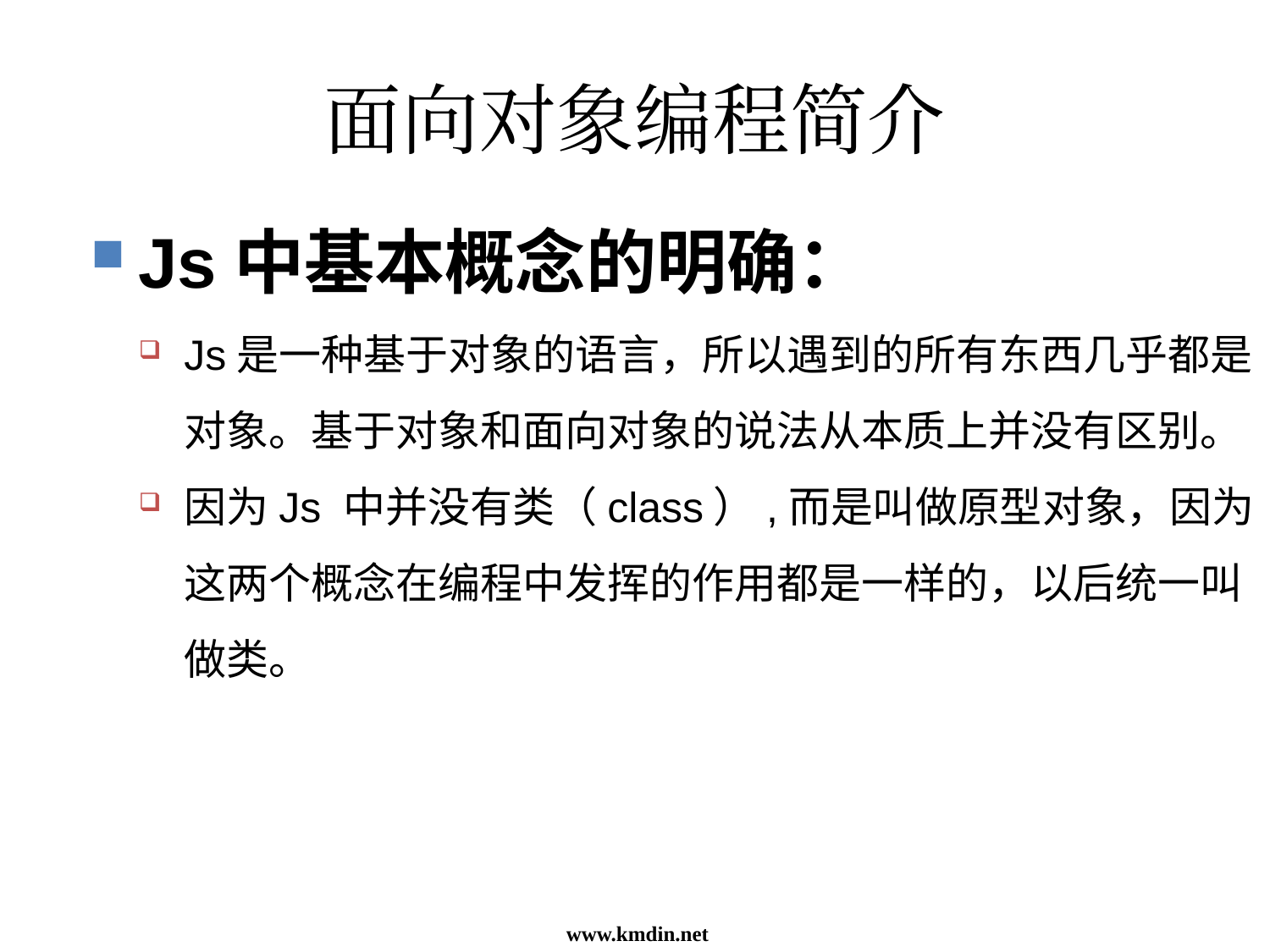

面向对象编程简介
Js中基本概念的明确：
Js是一种基于对象的语言，所以遇到的所有东西几乎都是对象。基于对象和面向对象的说法从本质上并没有区别。
因为Js 中并没有类（class）,而是叫做原型对象，因为这两个概念在编程中发挥的作用都是一样的，以后统一叫做类。